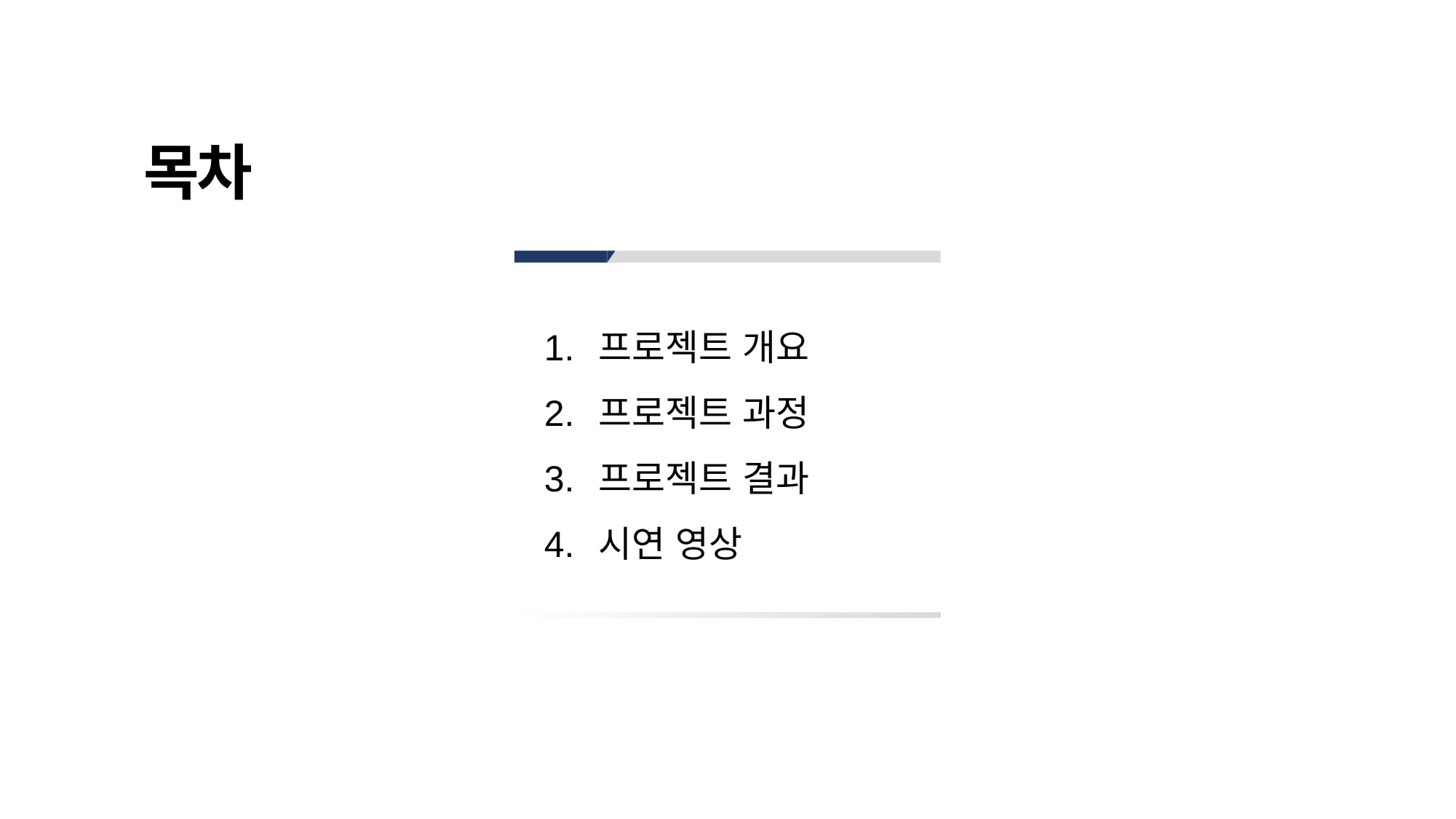

목차

프로젝트 개요
프로젝트 과정
프로젝트 결과
시연 영상